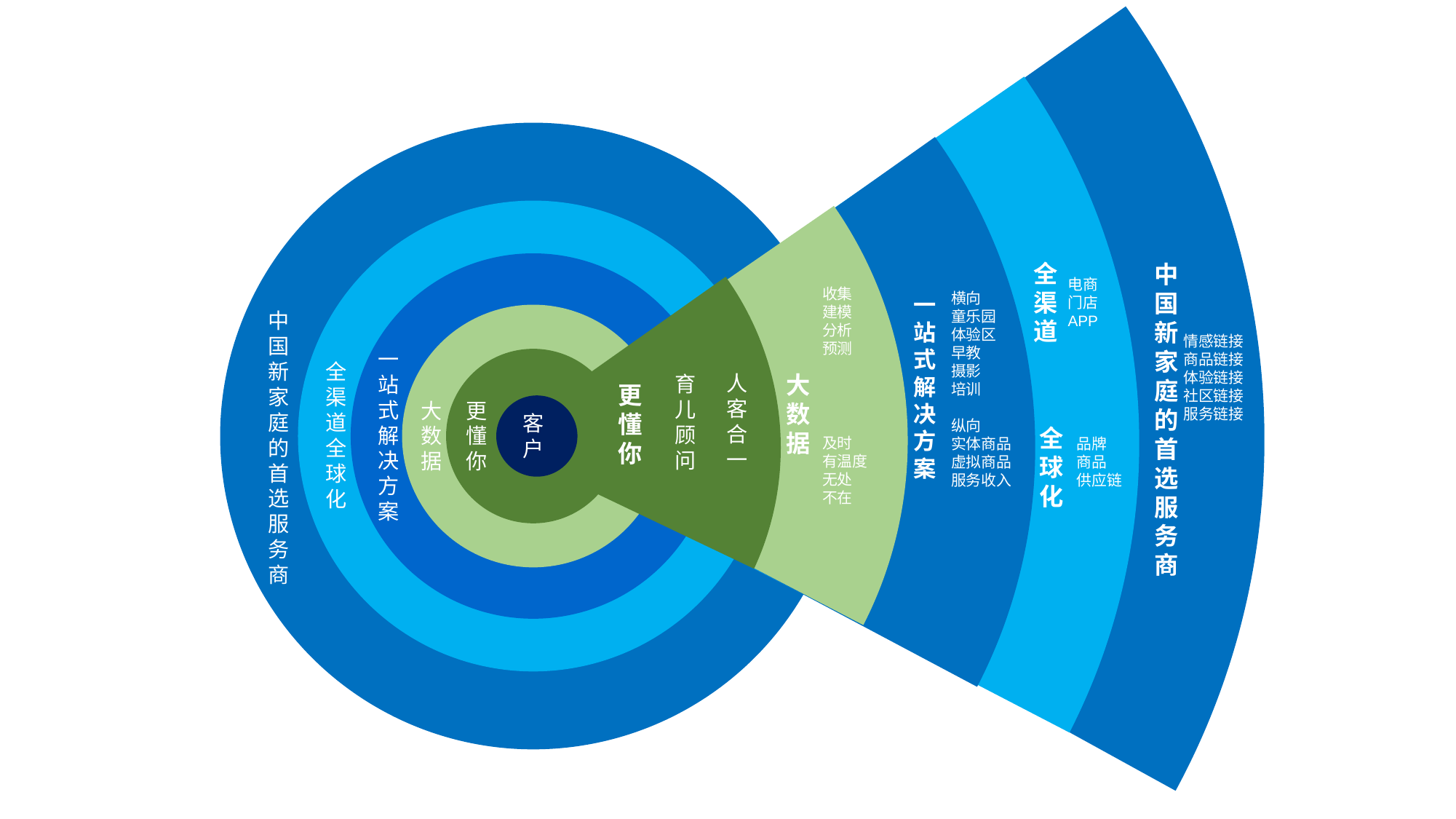

中国新家庭
的首选服务商
情感链接
商品链接
体验链接
社区链接
服务链接

全渠道
电商
门店
APP

全球化
品牌
商品
供应链

横向
童乐园
体验区
早教
摄影
培训

纵向
实体商品
虚拟商品
服务收入
一站式
解决方案

收集
建模
分析
预测
大数据
及时
有温度
无处
不在
孩子王会员经营回顾

中国新家庭的首选服务商

人客合一
育儿顾问
更懂你

全渠道全球化

一站式解决方案

大数据

更懂你

客户